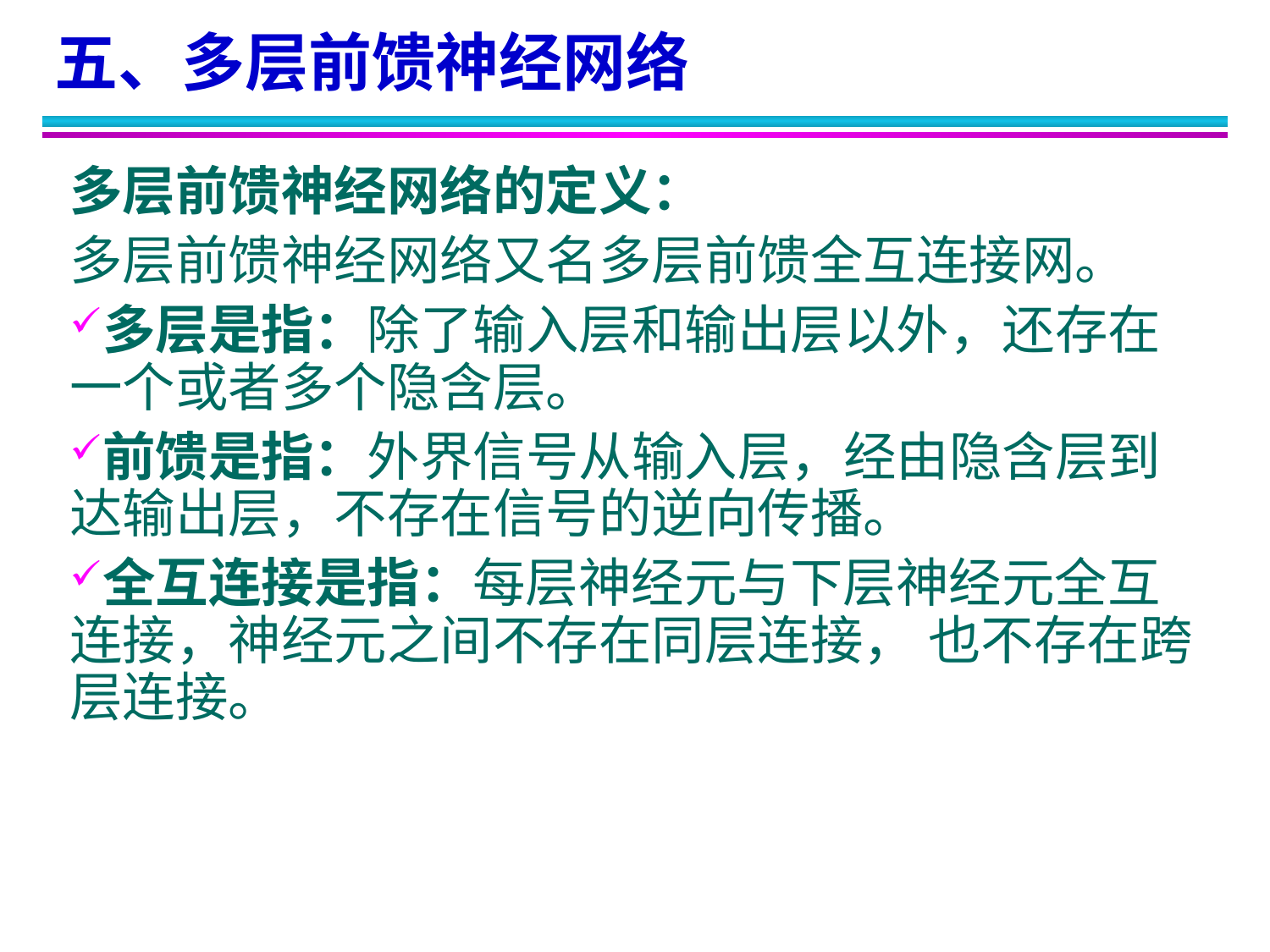

五、多层前馈神经网络
多层前馈神经网络的定义：
多层前馈神经网络又名多层前馈全互连接网。
多层是指：除了输入层和输出层以外，还存在一个或者多个隐含层。
前馈是指：外界信号从输入层，经由隐含层到达输出层，不存在信号的逆向传播。
全互连接是指：每层神经元与下层神经元全互连接，神经元之间不存在同层连接， 也不存在跨层连接。